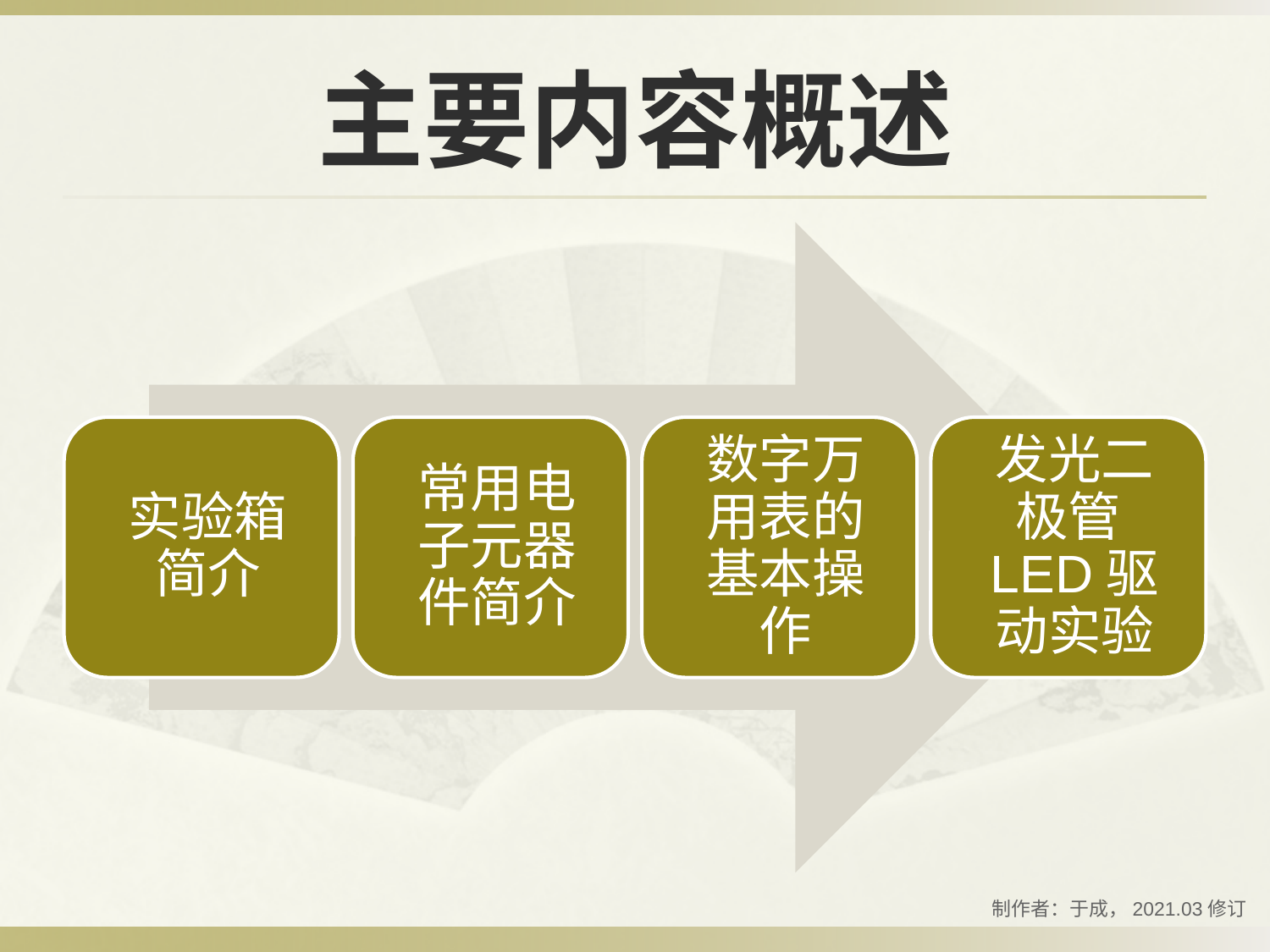

# 主要内容概述
实验箱简介
常用电子元器件简介
数字万用表的基本操作
发光二极管LED驱动实验
制作者：于成，2021.03修订